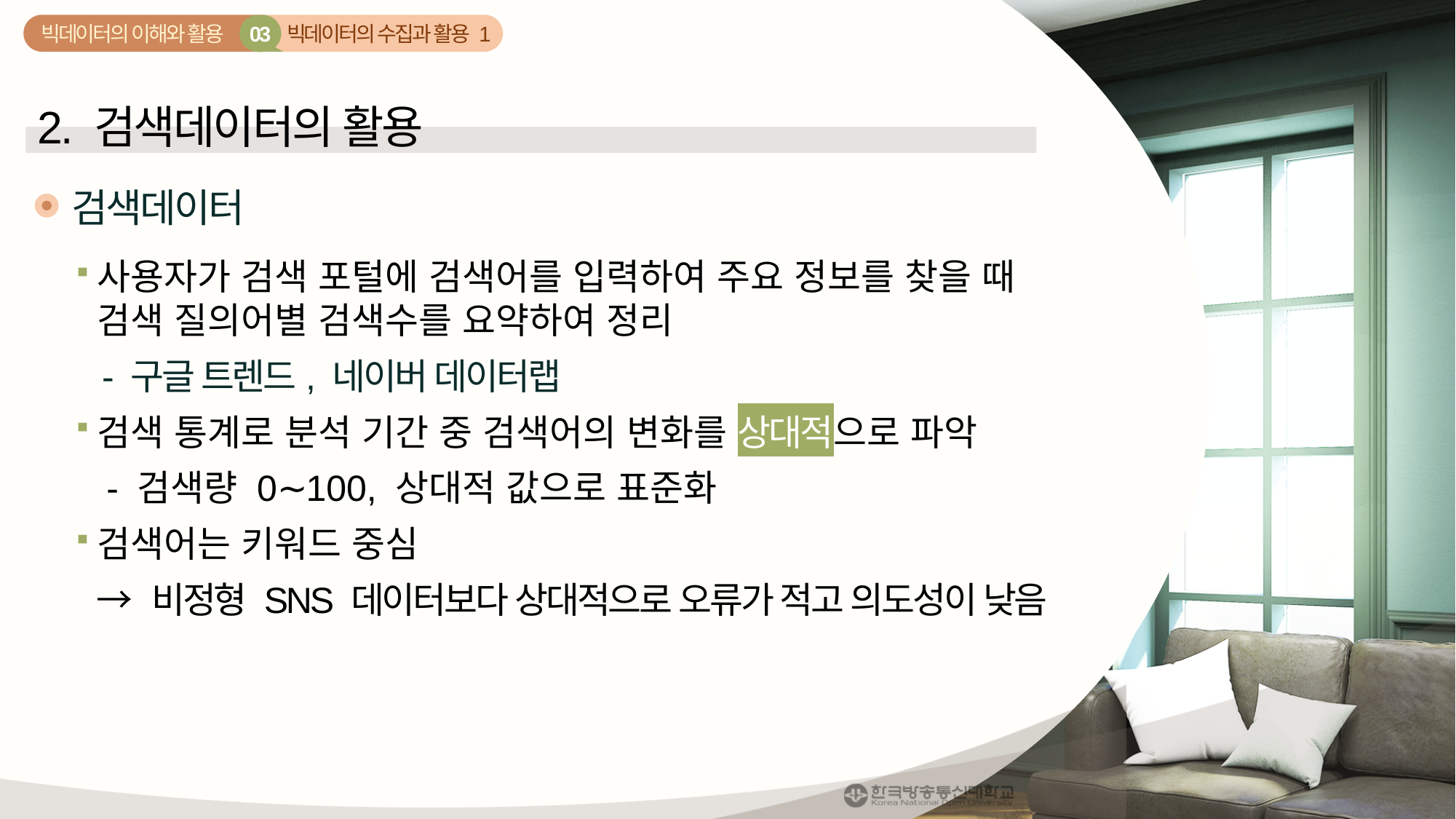

빅데이터의 수집과 활용 1
03
빅데이터의 이해와 활용
2. 검색데이터의 활용

검색데이터

사용자가 검색 포털에 검색어를 입력하여 주요 정보를 찾을 때 검색 질의어별 검색수를 요약하여 정리
   - 구글 트렌드, 네이버 데이터랩
검색 통계로 분석 기간 중 검색어의 변화를 상대적으로 파악
   - 검색량 0∼100, 상대적 값으로 표준화
검색어는 키워드 중심
  → 비정형 SNS 데이터보다 상대적으로 오류가 적고 의도성이 낮음